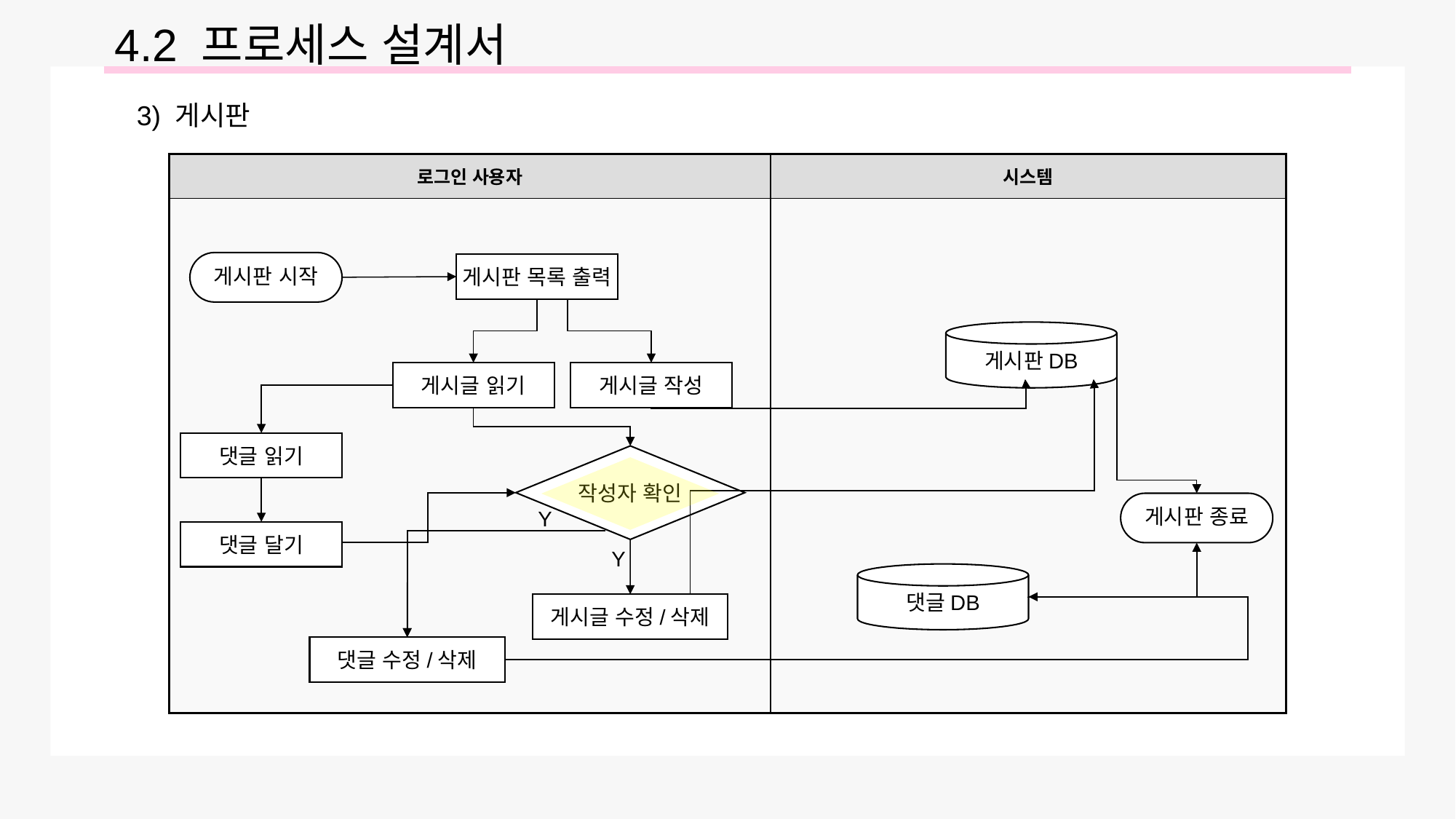

4.2 프로세스 설계서

3) 게시판
| 로그인 사용자 | 시스템 |
| --- | --- |
|  |  |
게시판 시작
게시판 목록 출력

게시판DB
게시글 읽기
게시글 작성

댓글 읽기
작성자 확인

게시판 종료
Y
댓글 달기
Y
댓글DB
게시글 수정/삭제

댓글 수정/삭제